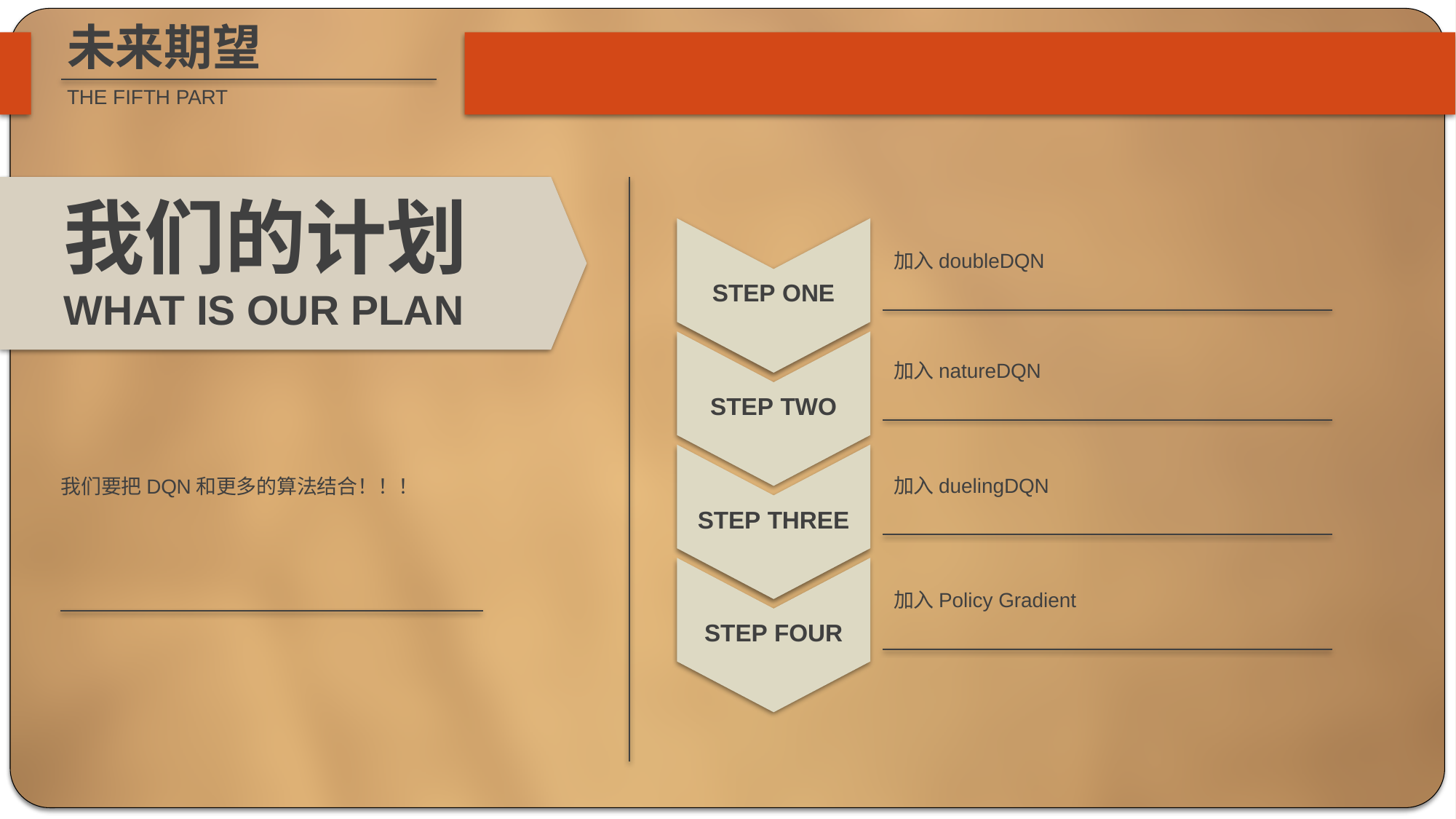

未来期望
THE FIFTH PART

我们的计划
WHAT IS OUR PLAN

STEP ONE
加入doubleDQN

STEP TWO
加入natureDQN

STEP THREE
加入duelingDQN
我们要把DQN和更多的算法结合！！！

STEP FOUR
加入Policy Gradient